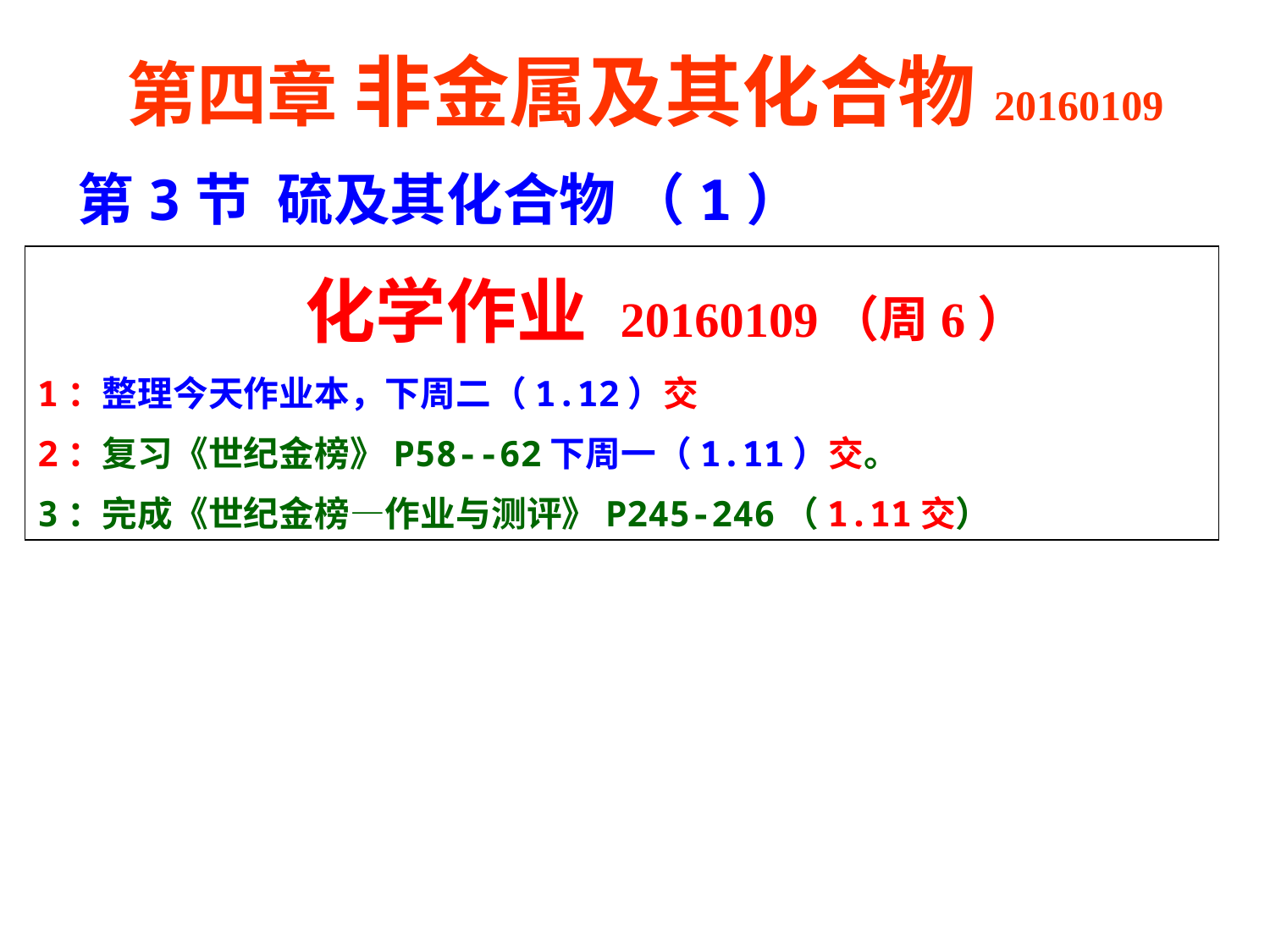

第四章 非金属及其化合物20160109
第3节  硫及其化合物 （1）
             化学作业 20160109（周6）
1：整理今天作业本，下周二（1.12）交
2：复习《世纪金榜》P58--62下周一（1.11）交。
3：完成《世纪金榜—作业与测评》P245-246（1.11交）